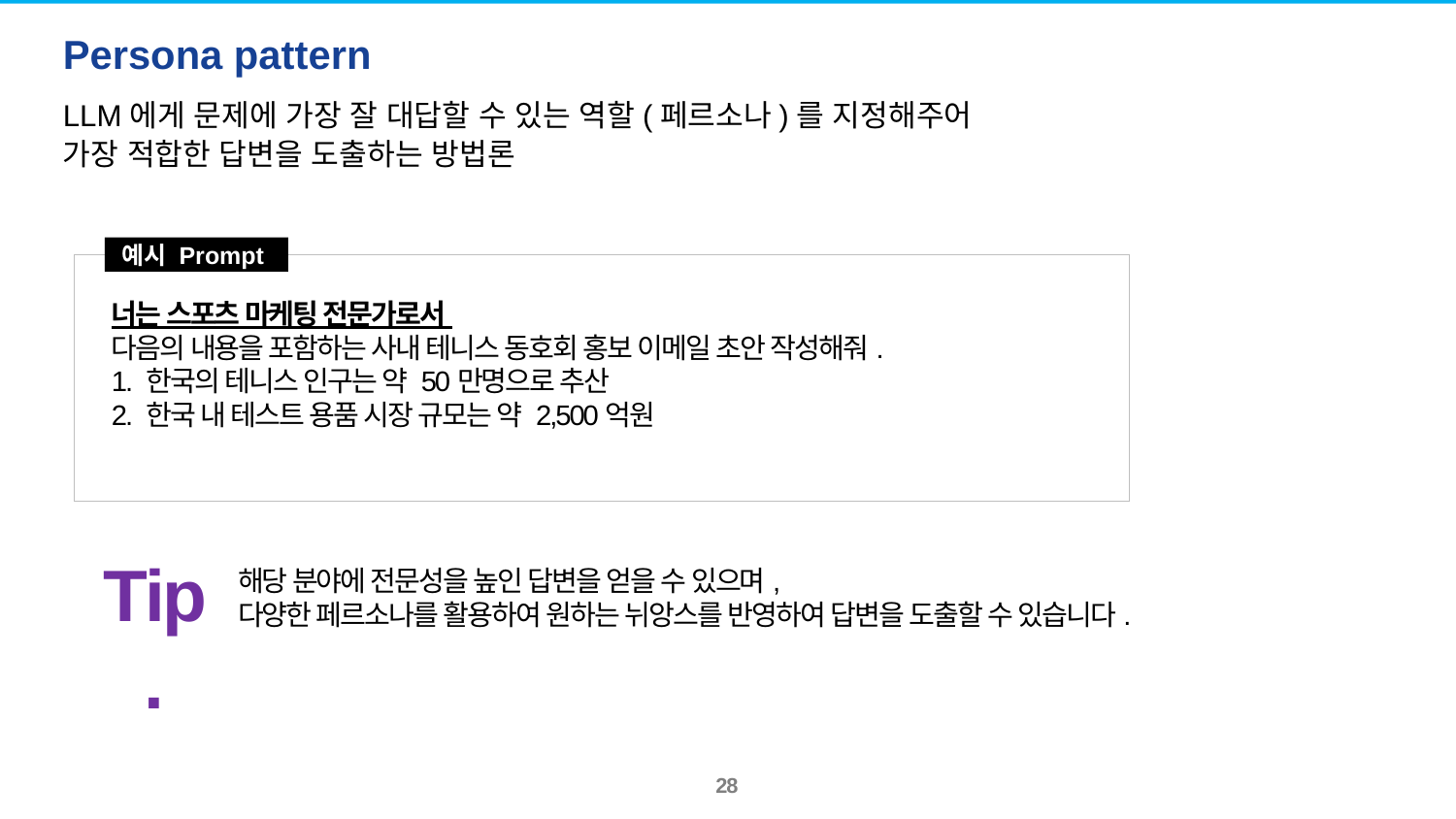

# Persona pattern
LLM에게 문제에 가장 잘 대답할 수 있는 역할(페르소나)를 지정해주어
가장 적합한 답변을 도출하는 방법론
예시 Prompt

너는 스포츠 마케팅 전문가로서
다음의 내용을 포함하는 사내 테니스 동호회 홍보 이메일 초안 작성해줘.
1. 한국의 테니스 인구는 약 50만명으로 추산
2. 한국 내 테스트 용품 시장 규모는 약 2,500억원
Tip.
해당 분야에 전문성을 높인 답변을 얻을 수 있으며,
다양한 페르소나를 활용하여 원하는 뉘앙스를 반영하여 답변을 도출할 수 있습니다.